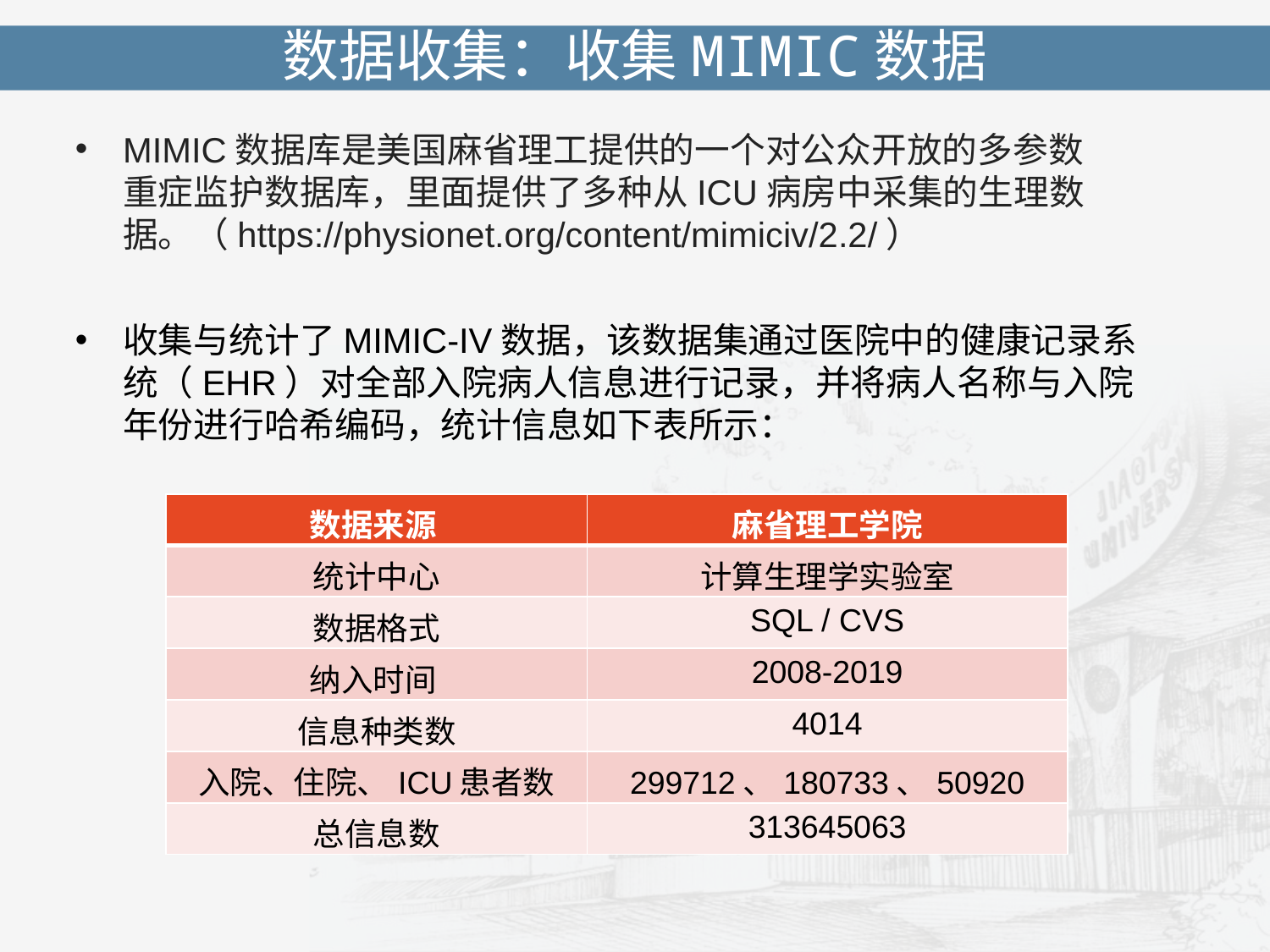

数据收集：收集MIMIC数据
MIMIC数据库是美国麻省理工提供的一个对公众开放的多参数重症监护数据库，里面提供了多种从ICU病房中采集的生理数据。（https://physionet.org/content/mimiciv/2.2/）
收集与统计了MIMIC-IV数据，该数据集通过医院中的健康记录系统（EHR）对全部入院病人信息进行记录，并将病人名称与入院年份进行哈希编码，统计信息如下表所示：
| 数据来源 | 麻省理工学院 |
| --- | --- |
| 统计中心 | 计算生理学实验室 |
| 数据格式 | SQL / CVS |
| 纳入时间 | 2008-2019 |
| 信息种类数 | 4014 |
| 入院、住院、ICU患者数 | 299712、180733、50920 |
| 总信息数 | 313645063 |